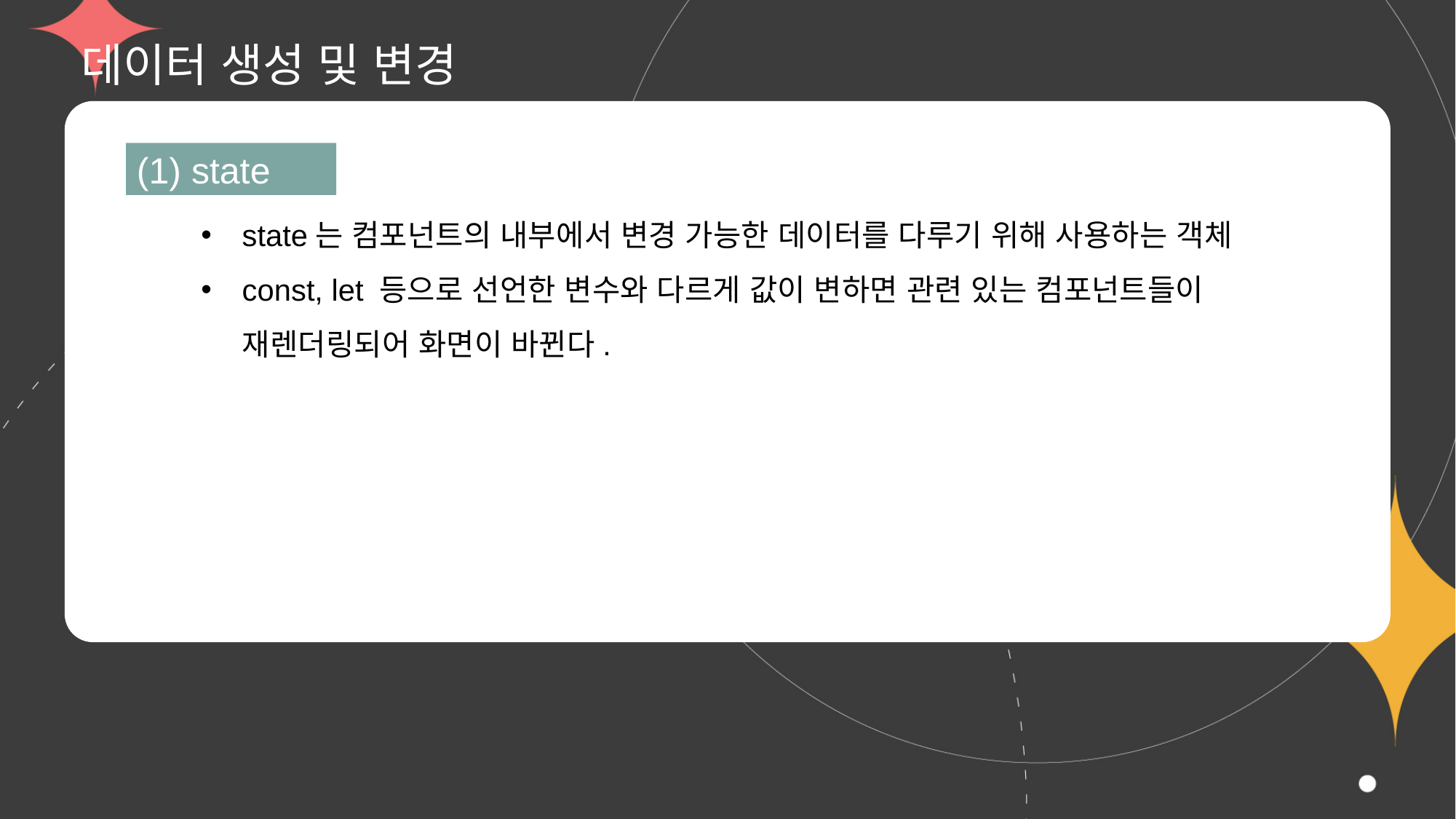

# 데이터 생성 및 변경
(1) state
state는 컴포넌트의 내부에서 변경 가능한 데이터를 다루기 위해 사용하는 객체
const, let 등으로 선언한 변수와 다르게 값이 변하면 관련 있는 컴포넌트들이
재렌더링되어 화면이 바뀐다.